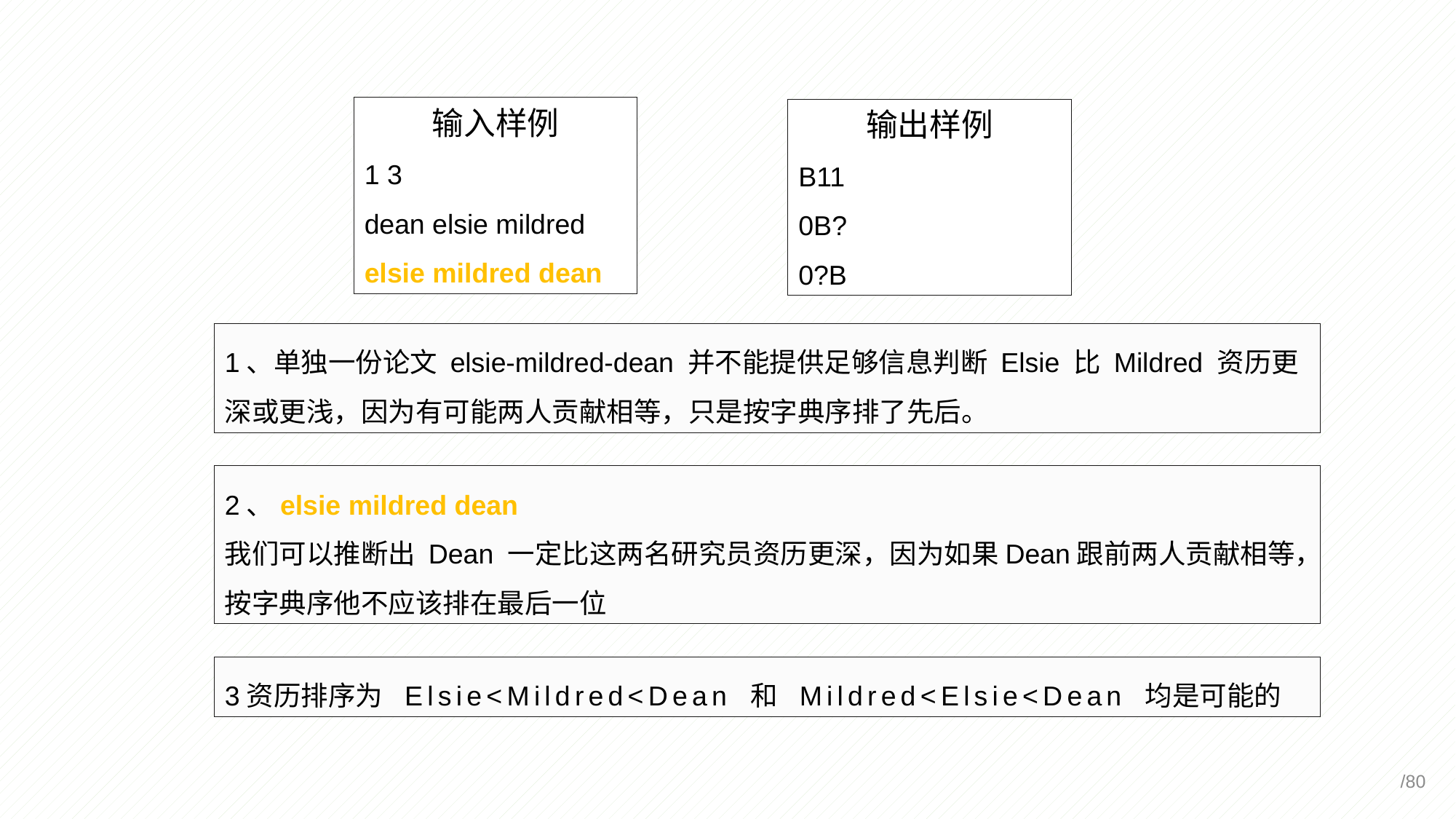

输入样例
1 3
dean elsie mildred
elsie mildred dean
输出样例
B11
0B?
0?B
1、单独一份论文 elsie-mildred-dean 并不能提供足够信息判断 Elsie 比 Mildred 资历更深或更浅，因为有可能两人贡献相等，只是按字典序排了先后。
2、elsie mildred dean
我们可以推断出 Dean 一定比这两名研究员资历更深，因为如果Dean跟前两人贡献相等，按字典序他不应该排在最后一位
3资历排序为 Elsie<Mildred<Dean 和 Mildred<Elsie<Dean 均是可能的